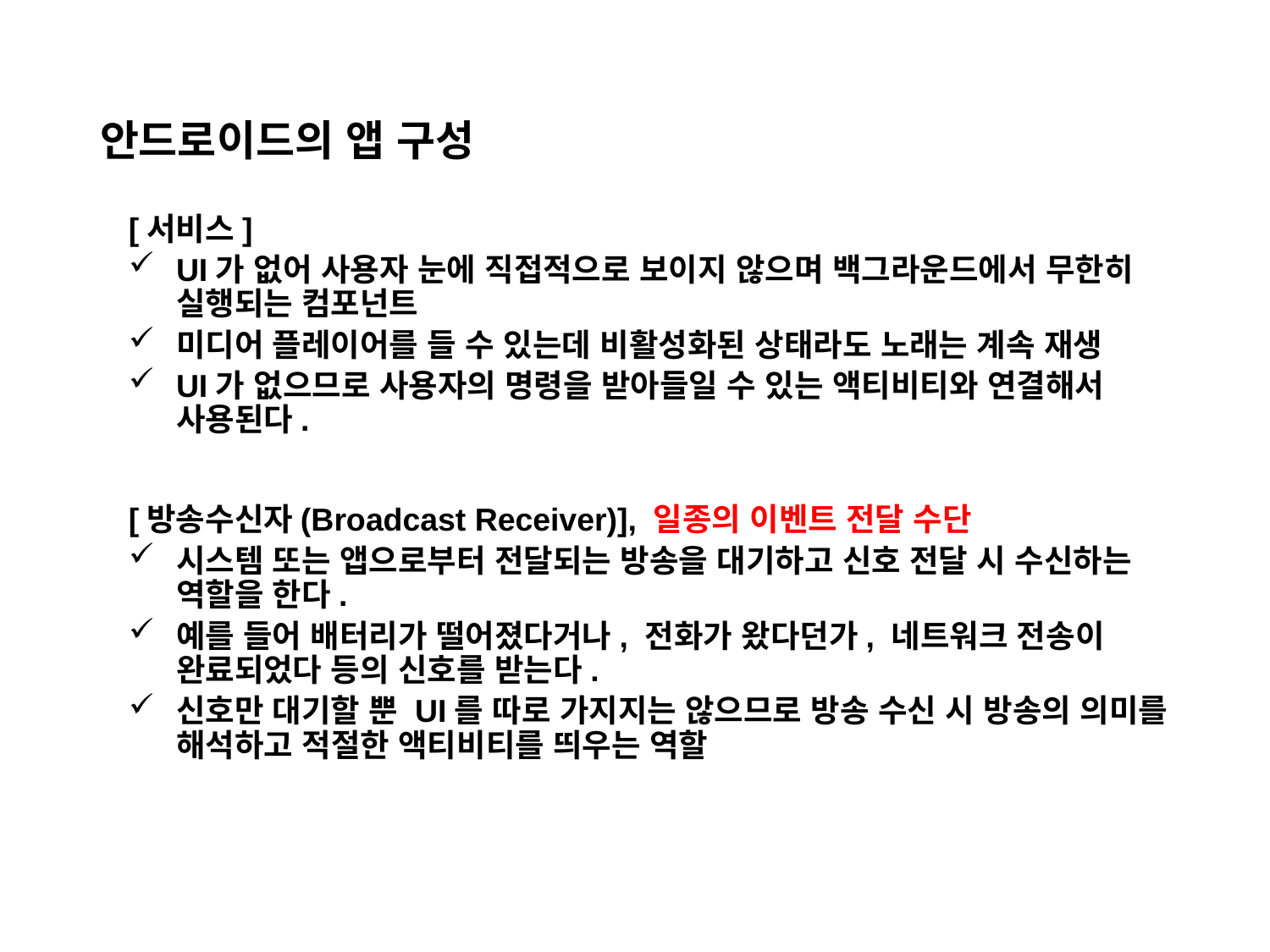

# 안드로이드의 앱 구성
[서비스]
UI가 없어 사용자 눈에 직접적으로 보이지 않으며 백그라운드에서 무한히 실행되는 컴포넌트
미디어 플레이어를 들 수 있는데 비활성화된 상태라도 노래는 계속 재생
UI가 없으므로 사용자의 명령을 받아들일 수 있는 액티비티와 연결해서 사용된다.

[방송수신자(Broadcast Receiver)], 일종의 이벤트 전달 수단
시스템 또는 앱으로부터 전달되는 방송을 대기하고 신호 전달 시 수신하는 역할을 한다.
예를 들어 배터리가 떨어졌다거나, 전화가 왔다던가, 네트워크 전송이 완료되었다 등의 신호를 받는다.
신호만 대기할 뿐 UI를 따로 가지지는 않으므로 방송 수신 시 방송의 의미를 해석하고 적절한 액티비티를 띄우는 역할